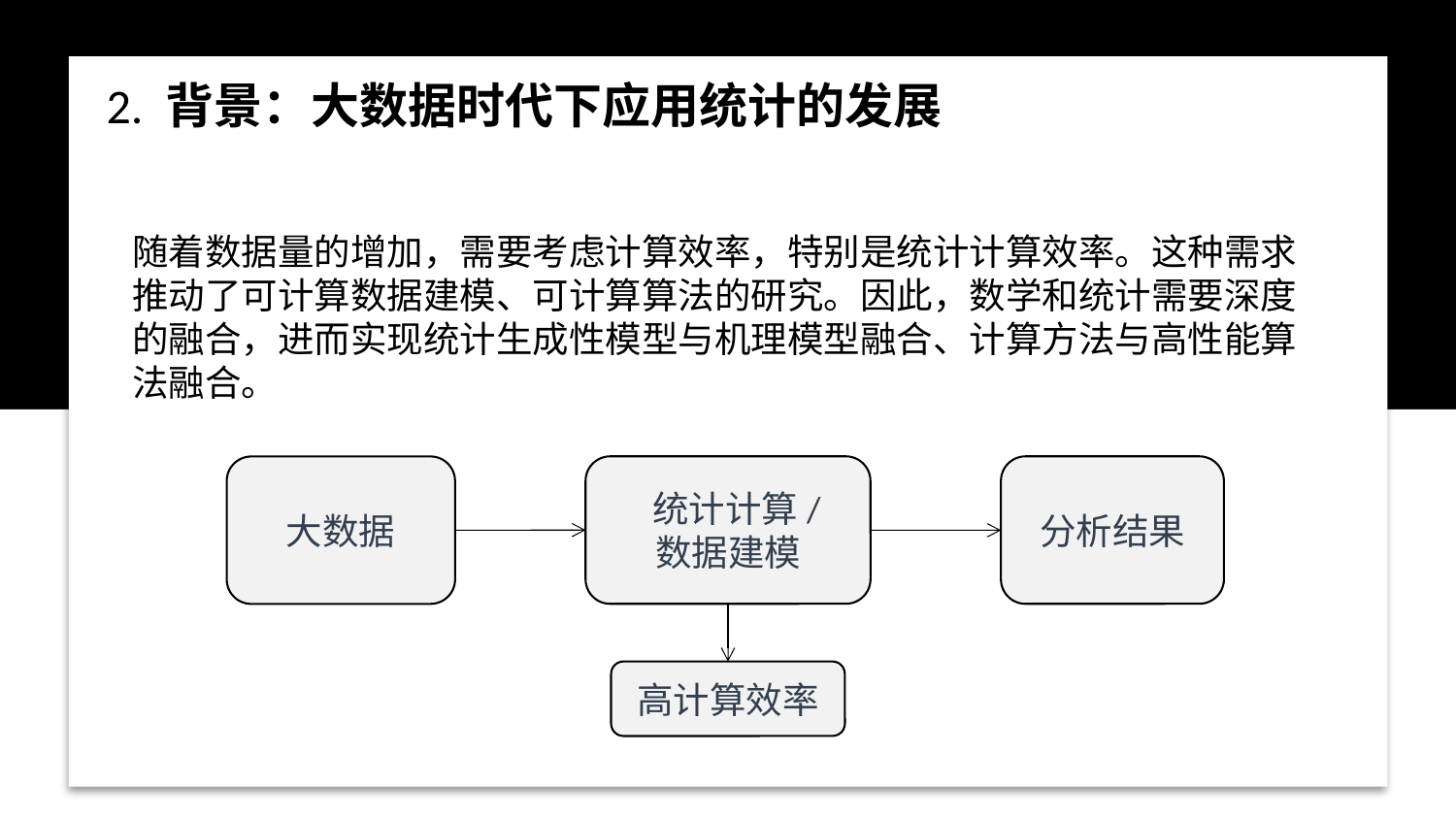

2. 背景：大数据时代下应用统计的发展

随着数据量的增加，需要考虑计算效率，特别是统计计算效率。这种需求推动了可计算数据建模、可计算算法的研究。因此，数学和统计需要深度的融合，进而实现统计生成性模型与机理模型融合、计算方法与高性能算法融合。
 统计计算/
数据建模
分析结果
大数据
高计算效率